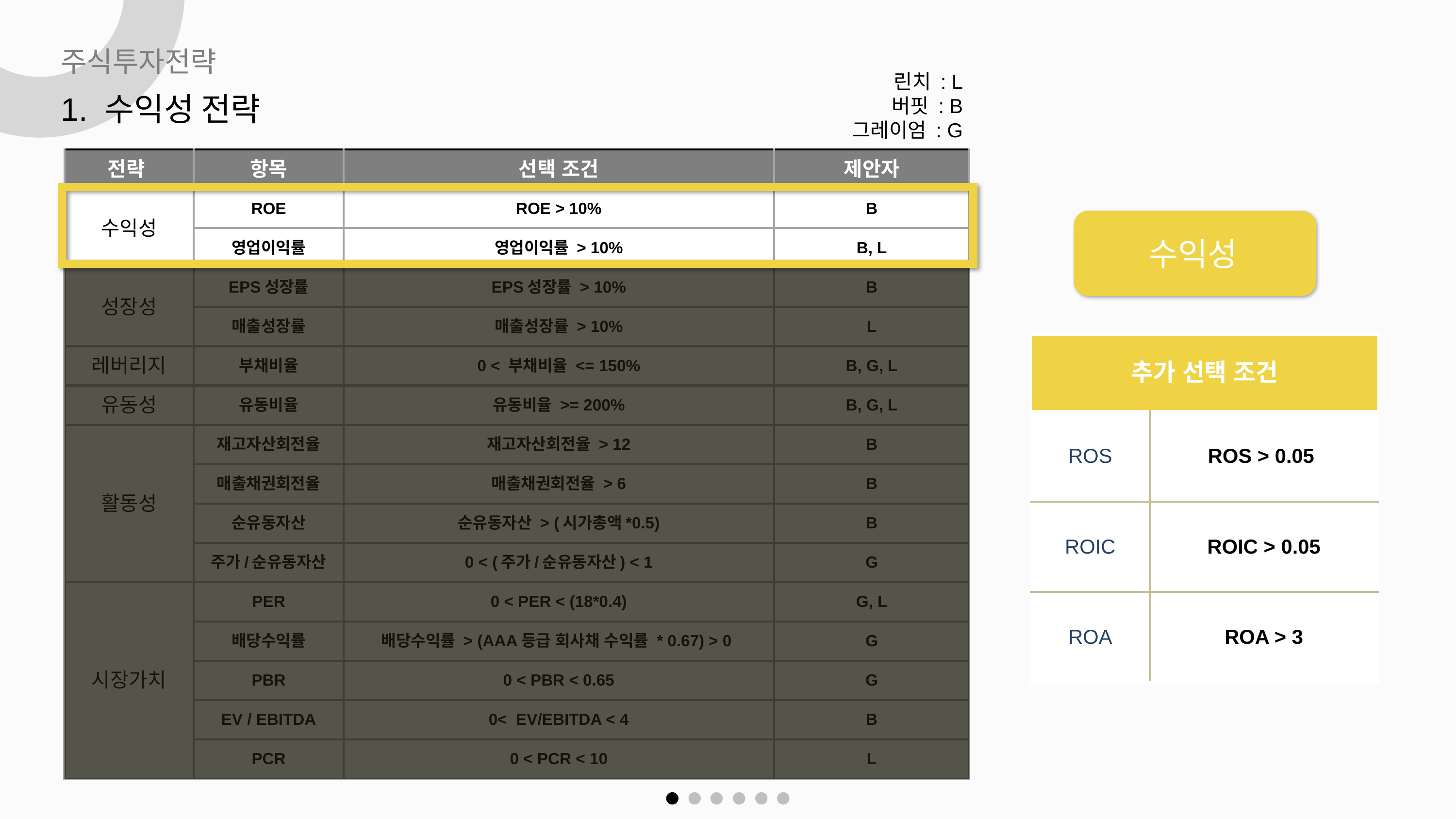

주식투자전략
린치 : L
버핏 : B
그레이엄 : G

1. 수익성 전략
| 전략 | 항목 | 선택 조건 | 제안자 |
| --- | --- | --- | --- |
| 수익성 | ROE | ROE > 10% | B |
|  | 영업이익률 | 영업이익률 > 10% | B, L |
| 성장성 | EPS성장률 | EPS성장률 > 10% | B |
|  | 매출성장률 | 매출성장률 > 10% | L |
| 레버리지 | 부채비율 | 0 < 부채비율 <= 150% | B, G, L |
| 유동성 | 유동비율 | 유동비율 >= 200% | B, G, L |
| 활동성 | 재고자산회전율 | 재고자산회전율 > 12 | B |
|  | 매출채권회전율 | 매출채권회전율 > 6 | B |
|  | 순유동자산 | 순유동자산 > (시가총액\*0.5) | B |
|  | 주가/순유동자산 | 0 < (주가/순유동자산) < 1 | G |
| 시장가치 | PER | 0 < PER < (18\*0.4) | G, L |
|  | 배당수익률 | 배당수익률 > (AAA등급 회사채 수익률 \* 0.67) > 0 | G |
|  | PBR | 0 < PBR < 0.65 | G |
|  | EV / EBITDA | 0< EV/EBITDA < 4 | B |
|  | PCR | 0 < PCR < 10 | L |

수익성

| 추가 선택 조건 |  |
| --- | --- |
| ROS | ROS > 0.05 |
| ROIC | ROIC > 0.05 |
| ROA | ROA > 3 |

참고: 한국 FPSB 투자설계